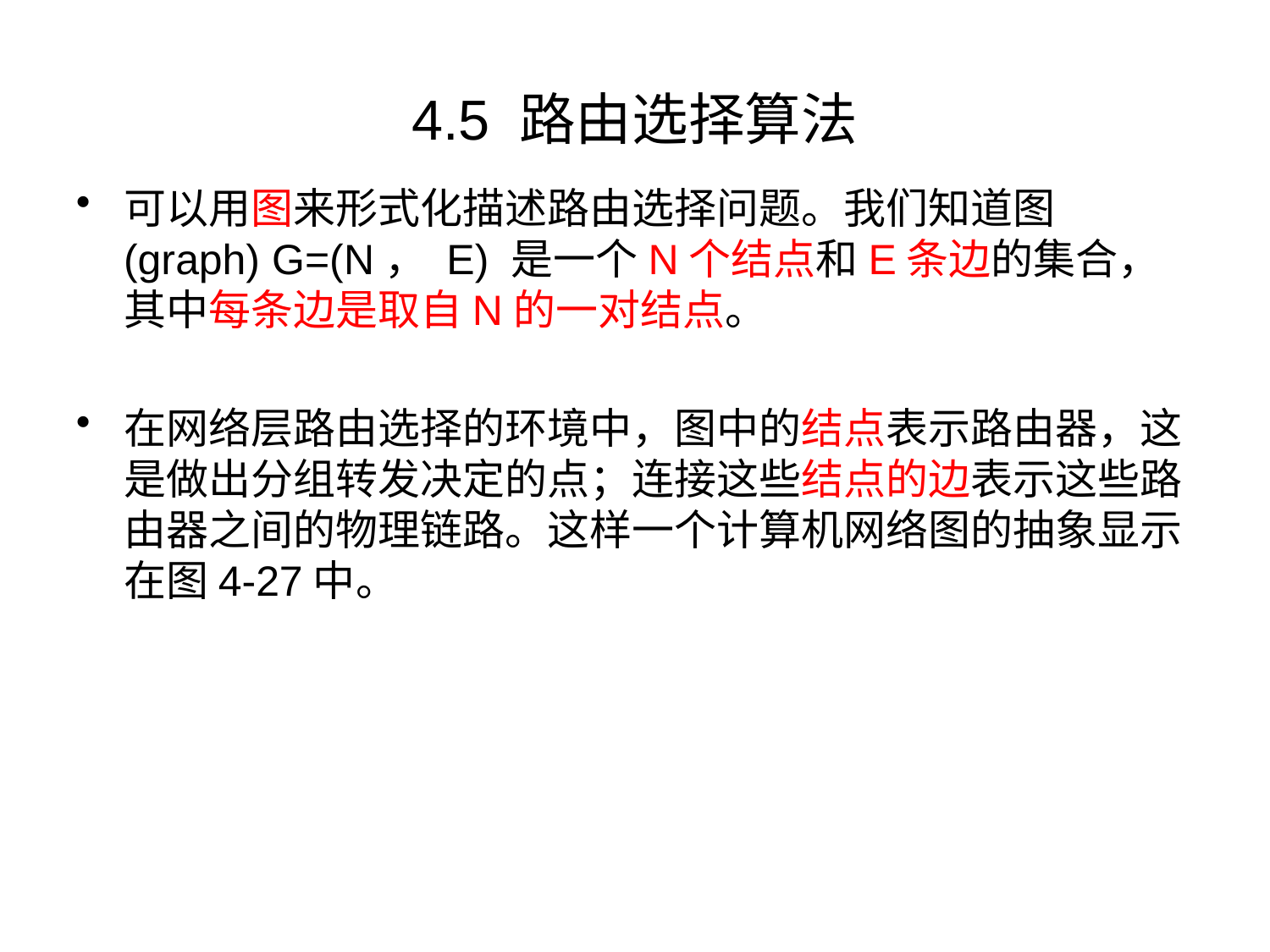

# 4.5 路由选择算法
可以用图来形式化描述路由选择问题。我们知道图(graph) G=(N， E) 是一个N个结点和E条边的集合，其中每条边是取自N的一对结点。

在网络层路由选择的环境中，图中的结点表示路由器，这是做出分组转发决定的点；连接这些结点的边表示这些路由器之间的物理链路。这样一个计算机网络图的抽象显示在图4-27中。